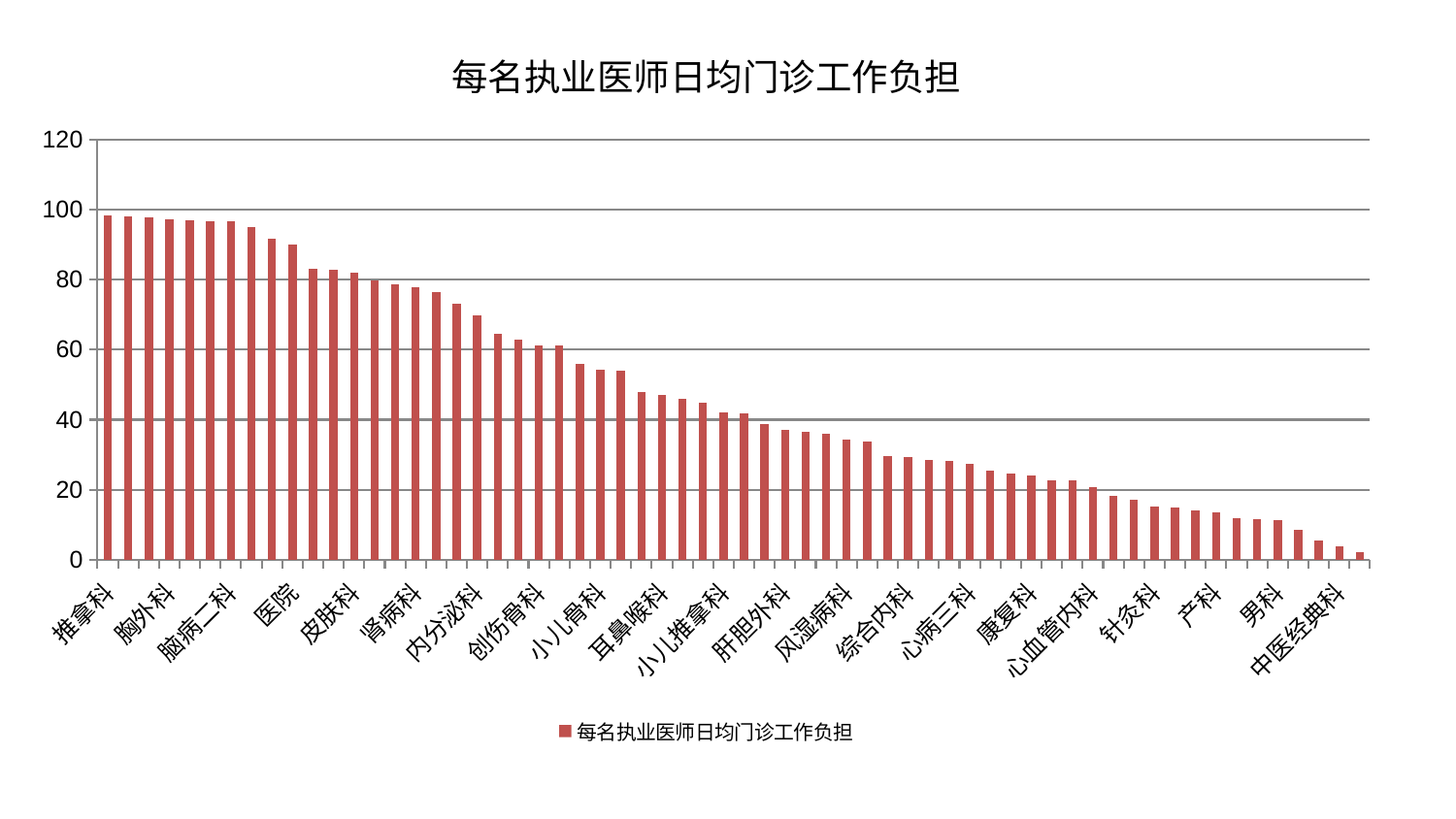

### Chart: 每名执业医师日均门诊工作负担

| Category | 每名执业医师日均门诊工作负担 |
|---|---|
| 推拿科 | 98.38017799799532 |
| 脑病三科 | 98.14002885281275 |
| 脊柱骨科 | 97.66145711107035 |
| 胸外科 | 97.20689683041226 |
| 运动损伤骨科 | 97.0588202040725 |
| 泌尿外科 | 96.68469956863181 |
| 脑病二科 | 96.56607630442203 |
| 口腔科 | 95.078557709166 |
| 治未病中心 | 91.57765492297017 |
| 医院 | 90.05477954956204 |
| 妇二科 | 83.12563830440307 |
| 美容皮肤科 | 82.83974744711331 |
| 皮肤科 | 82.14176594076363 |
| 微创骨科 | 79.66077357602043 |
| 东区肾病科 | 78.68177505918305 |
| 肾病科 | 77.9120246957848 |
| 中医外治中心 | 76.59496763654525 |
| 关节骨科 | 73.20936764505169 |
| 内分泌科 | 69.93592270831894 |
| 神经内科 | 64.6005183800793 |
| 重症医学科 | 62.80683407998189 |
| 创伤骨科 | 61.15921508911888 |
| 周围血管科 | 61.10999401660426 |
| 妇科 | 56.040401357866656 |
| 小儿骨科 | 54.32020975150167 |
| 心病二科 | 53.90704633048724 |
| 呼吸内科 | 47.93243353210479 |
| 耳鼻喉科 | 47.178015999696775 |
| 东区重症医学科 | 45.93914819791192 |
| 血液科 | 44.779402963846124 |
| 小儿推拿科 | 42.066169246124495 |
| 西区重症医学科 | 41.90047853617271 |
| 身心医学科 | 38.80462614602889 |
| 肝胆外科 | 37.19442000361952 |
| 肾脏内科 | 36.46233352904349 |
| 神经外科 | 36.081687556148665 |
| 风湿病科 | 34.175620323849934 |
| 脾胃病科 | 33.72441641806978 |
| 肛肠科 | 29.692780751800285 |
| 综合内科 | 29.214463615924213 |
| 肿瘤内科 | 28.50077134539699 |
| 老年医学科 | 28.20448079821487 |
| 心病三科 | 27.310710592622954 |
| 脑病一科 | 25.36905140096335 |
| 眼科 | 24.5310587581439 |
| 康复科 | 23.988419040345455 |
| 心病一科 | 22.744141295580288 |
| 肝病科 | 22.736612891441176 |
| 心血管内科 | 20.83981365327887 |
| 骨科 | 18.263584095360308 |
| 普通外科 | 17.155338584229995 |
| 针灸科 | 15.252174493766724 |
| 消化内科 | 14.814823644536478 |
| 儿科 | 14.103132179027632 |
| 产科 | 13.585791506436685 |
| 乳腺甲状腺外科 | 11.79933541240854 |
| 妇科妇二科合并 | 11.589806382989476 |
| 男科 | 11.31831990997616 |
| 心病四科 | 8.423841826763635 |
| 脾胃科消化科合并 | 5.559640076822148 |
| 中医经典科 | 3.916032495386945 |
| 显微骨科 | 2.1116061403472886 |
206